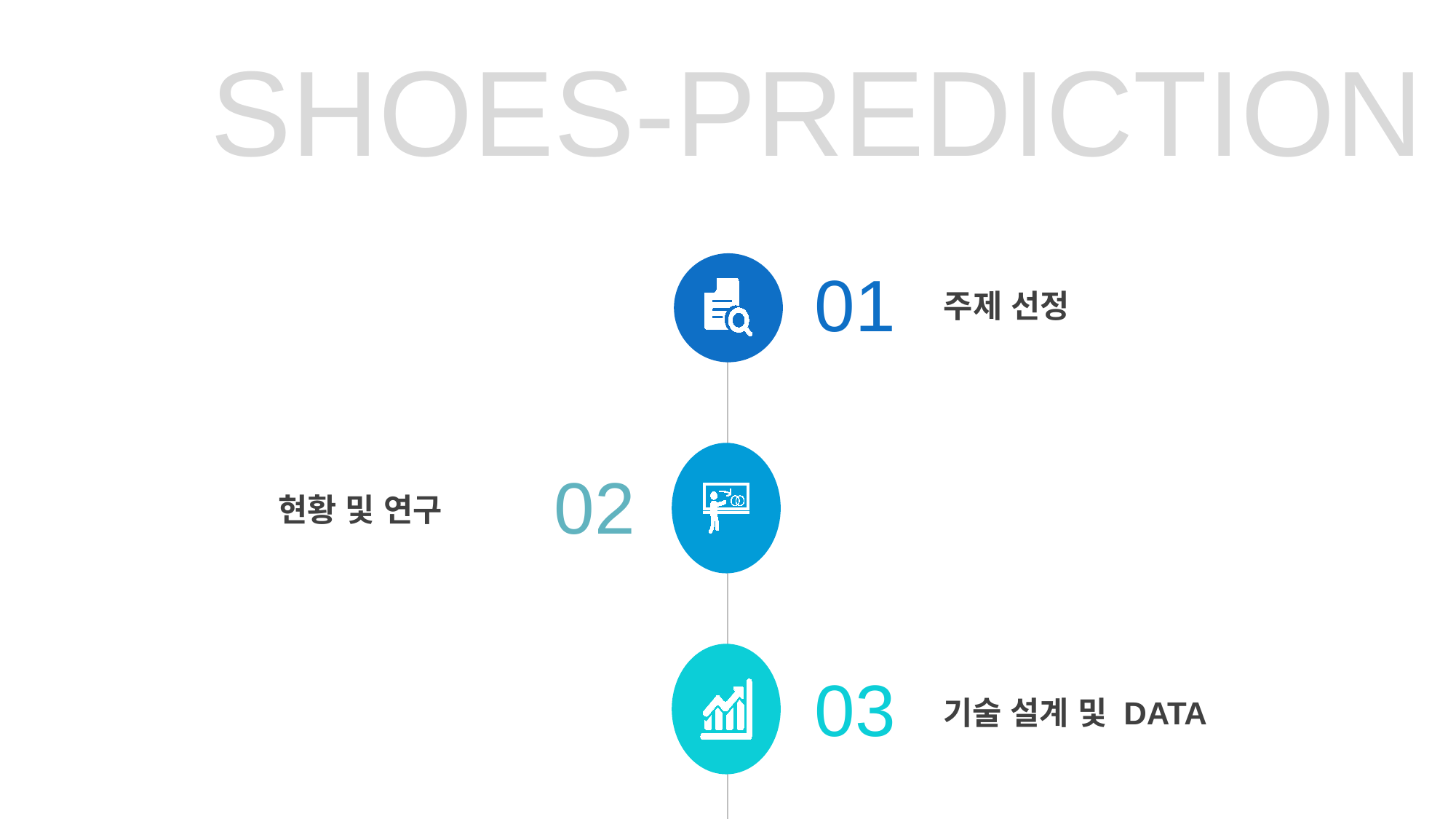

SHOES-PREDICTION
01

주제 선정

02

현황 및 연구

03

기술 설계 및 DATA